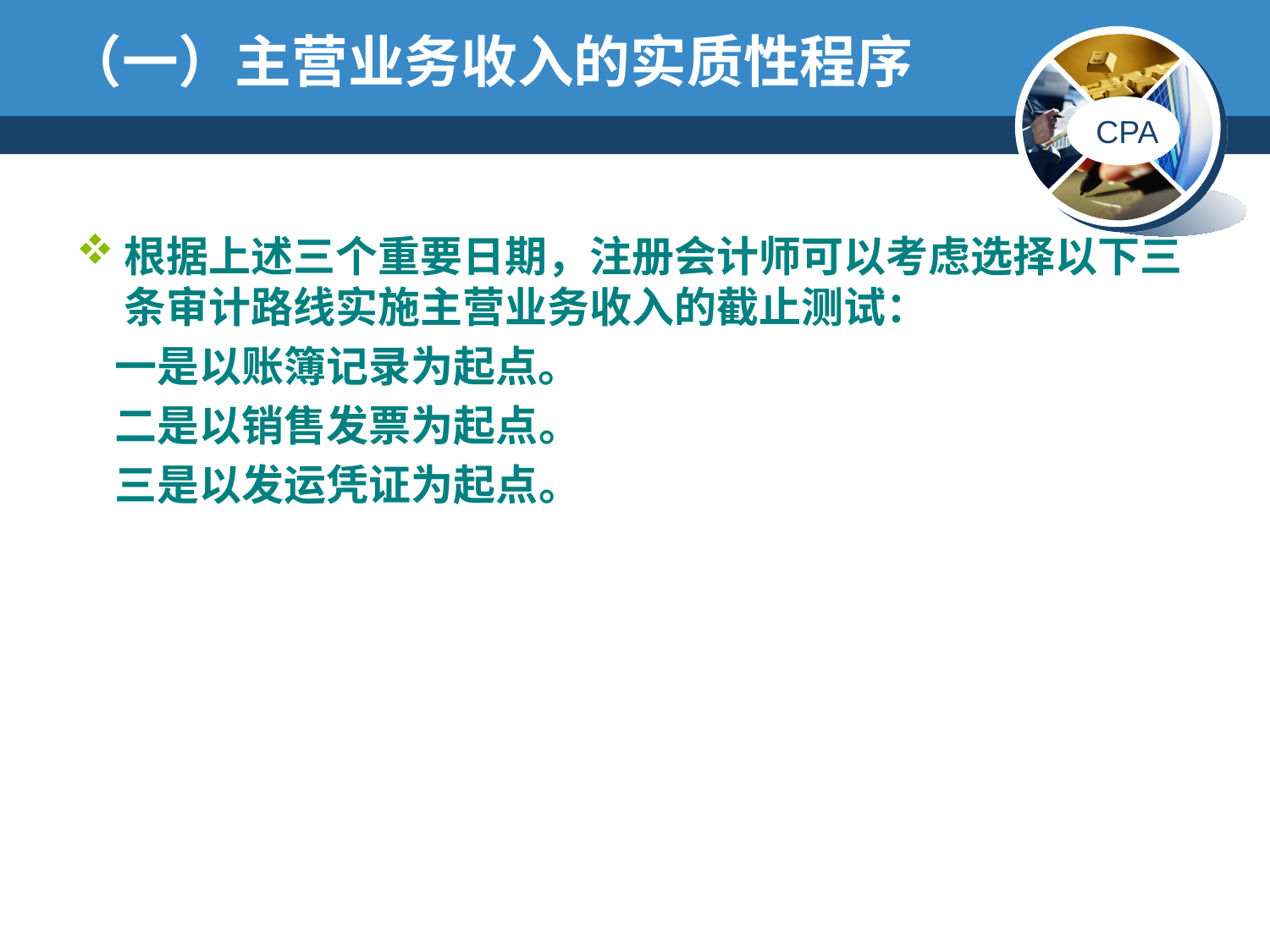

# （一）主营业务收入的实质性程序

根据上述三个重要日期，注册会计师可以考虑选择以下三条审计路线实施主营业务收入的截止测试：
   一是以账簿记录为起点。
   二是以销售发票为起点。
   三是以发运凭证为起点。